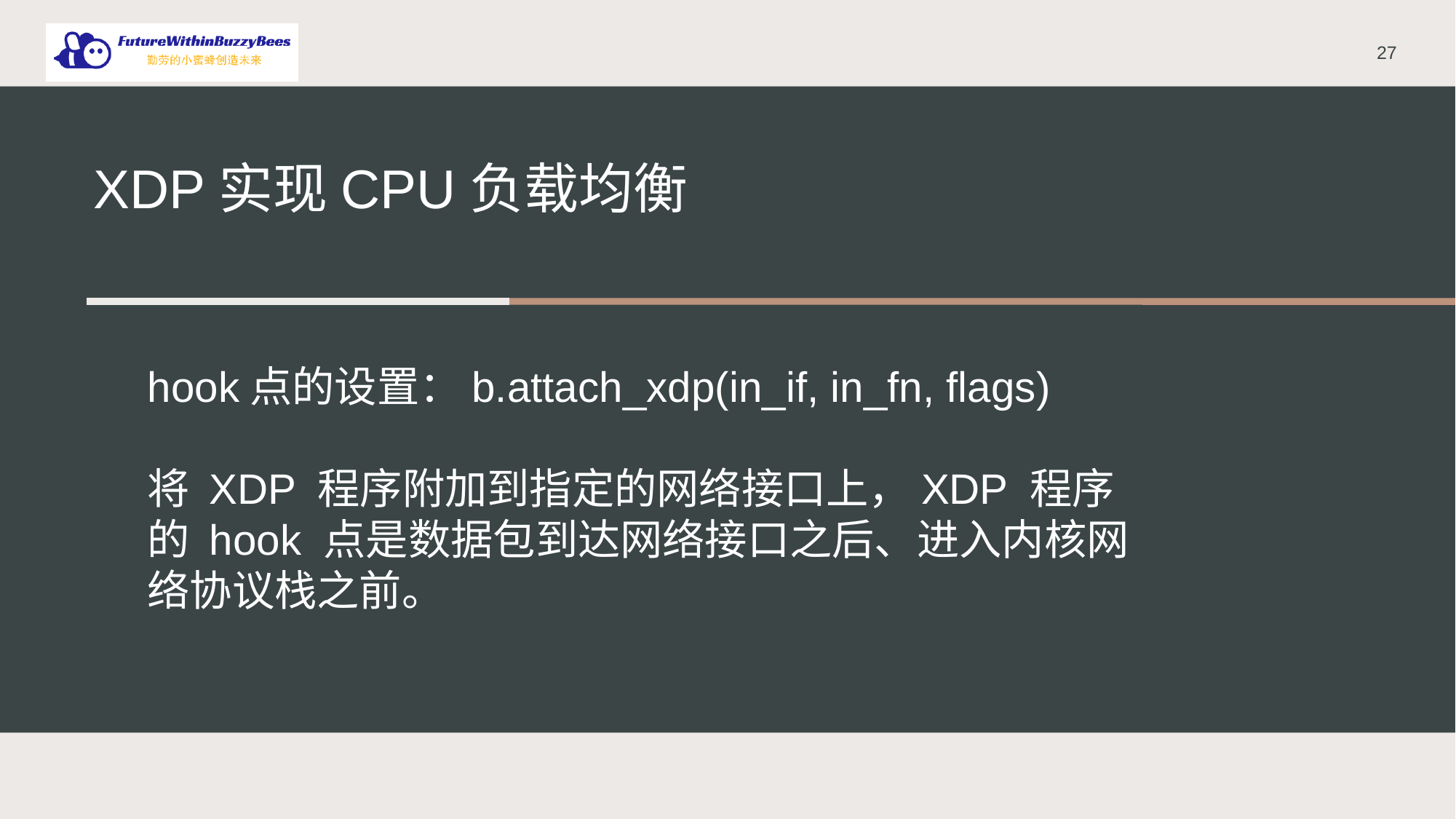

27
XDP实现CPU负载均衡
#
hook点的设置：b.attach_xdp(in_if, in_fn, flags)

将 XDP 程序附加到指定的网络接口上，XDP 程序的 hook 点是数据包到达网络接口之后、进入内核网络协议栈之前。